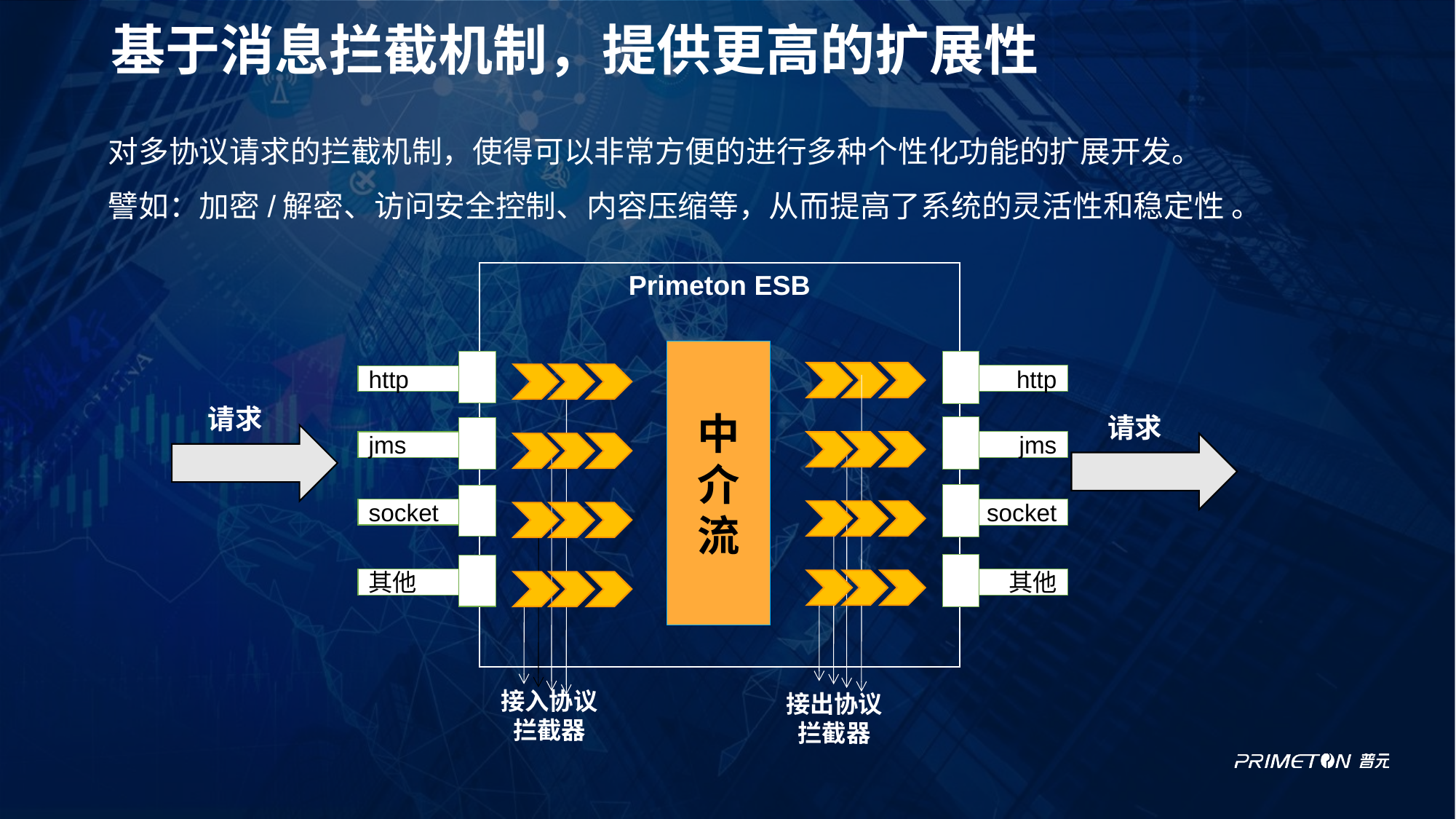

# 基于消息拦截机制，提供更高的扩展性
对多协议请求的拦截机制，使得可以非常方便的进行多种个性化功能的扩展开发。
譬如：加密/解密、访问安全控制、内容压缩等，从而提高了系统的灵活性和稳定性 。
Primeton ESB
中介流

http

http
请求
请求

jms

jms

socket
socket

其他
其他

接入协议拦截器
接出协议拦截器